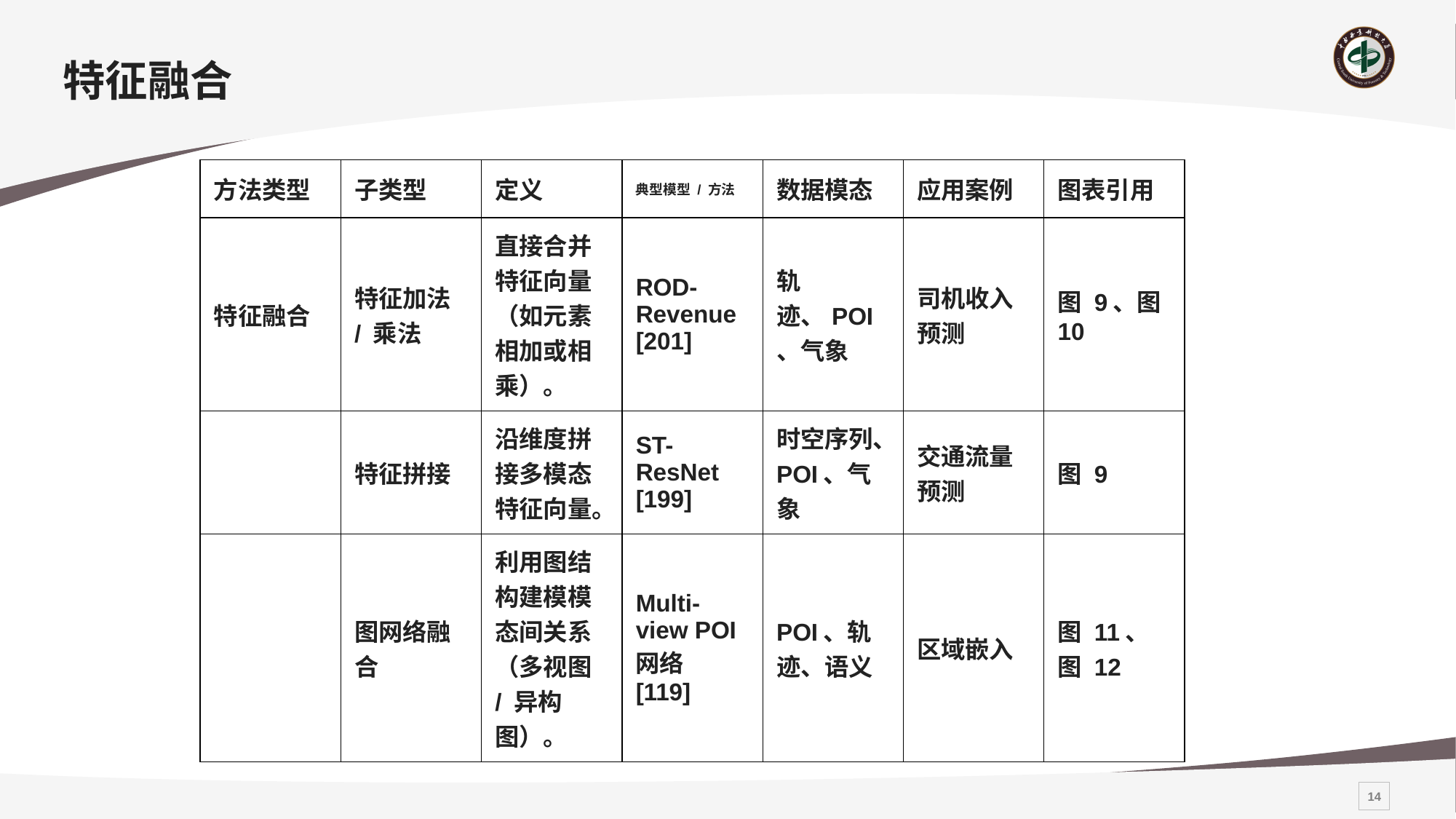

# 特征融合
| 方法类型 | 子类型 | 定义 | 典型模型 / 方法 | 数据模态 | 应用案例 | 图表引用 |
| --- | --- | --- | --- | --- | --- | --- |
| 特征融合 | 特征加法 / 乘法 | 直接合并特征向量（如元素相加或相乘）。 | ROD-Revenue [201] | 轨迹、POI、气象 | 司机收入预测 | 图 9、图 10 |
|  | 特征拼接 | 沿维度拼接多模态特征向量。 | ST-ResNet [199] | 时空序列、POI、气象 | 交通流量预测 | 图 9 |
|  | 图网络融合 | 利用图结构建模模态间关系（多视图 / 异构图）。 | Multi-view POI 网络 [119] | POI、轨迹、语义 | 区域嵌入 | 图 11、图 12 |